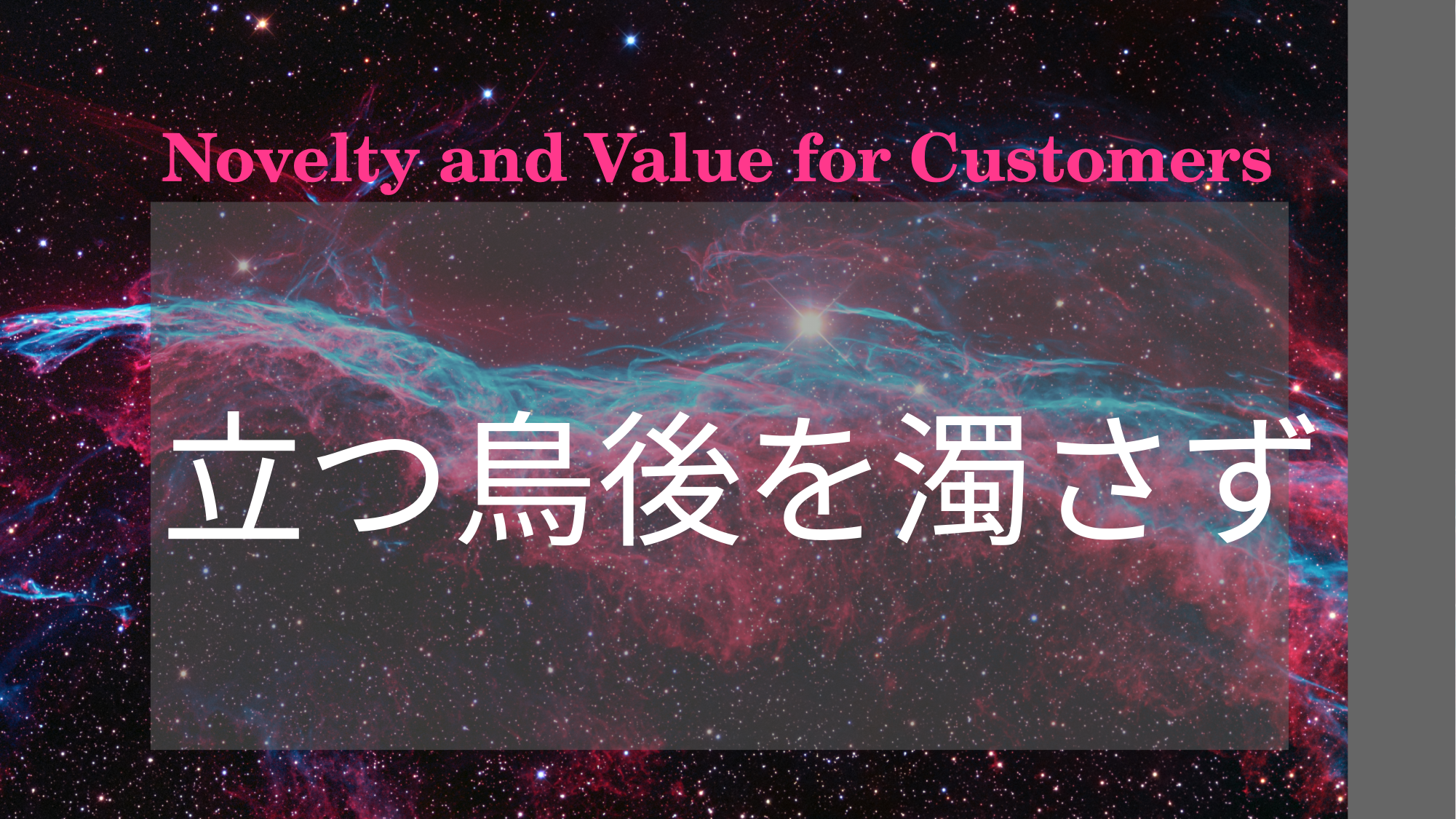

# Novelty and Value for Customers
立つ鳥後を濁さず